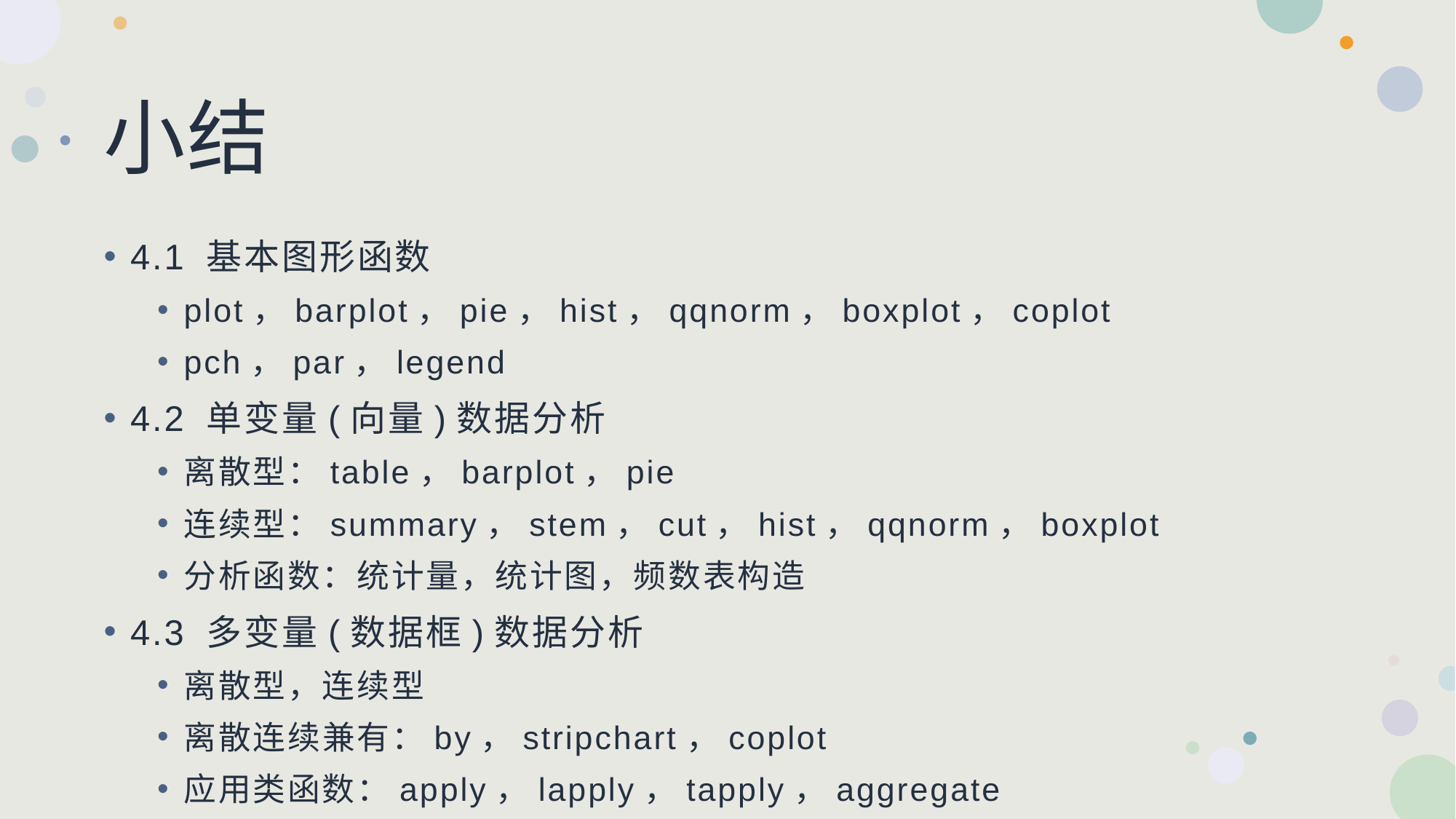

# 小结
4.1 基本图形函数
plot，barplot，pie，hist，qqnorm，boxplot，coplot
pch，par，legend
4.2 单变量(向量)数据分析
离散型：table，barplot，pie
连续型：summary，stem，cut，hist，qqnorm，boxplot
分析函数：统计量，统计图，频数表构造
4.3 多变量(数据框)数据分析
离散型，连续型
离散连续兼有：by，stripchart，coplot
应用类函数：apply，lapply，tapply，aggregate